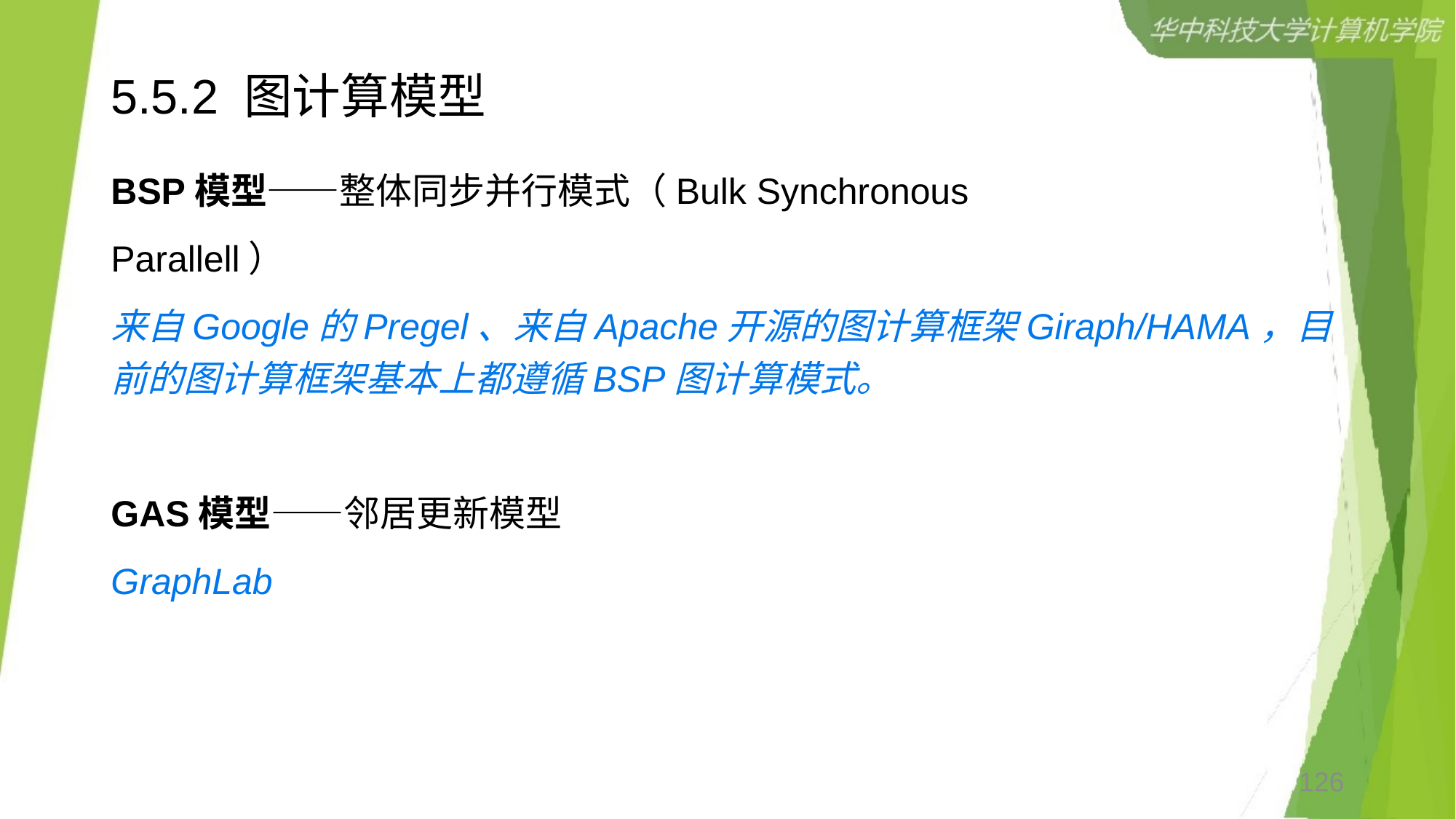

# 5.5.2 图计算模型
BSP模型——整体同步并行模式（Bulk Synchronous
Parallell）
来自Google的Pregel、来自Apache开源的图计算框架Giraph/HAMA，目前的图计算框架基本上都遵循BSP图计算模式。

GAS模型——邻居更新模型
GraphLab

126